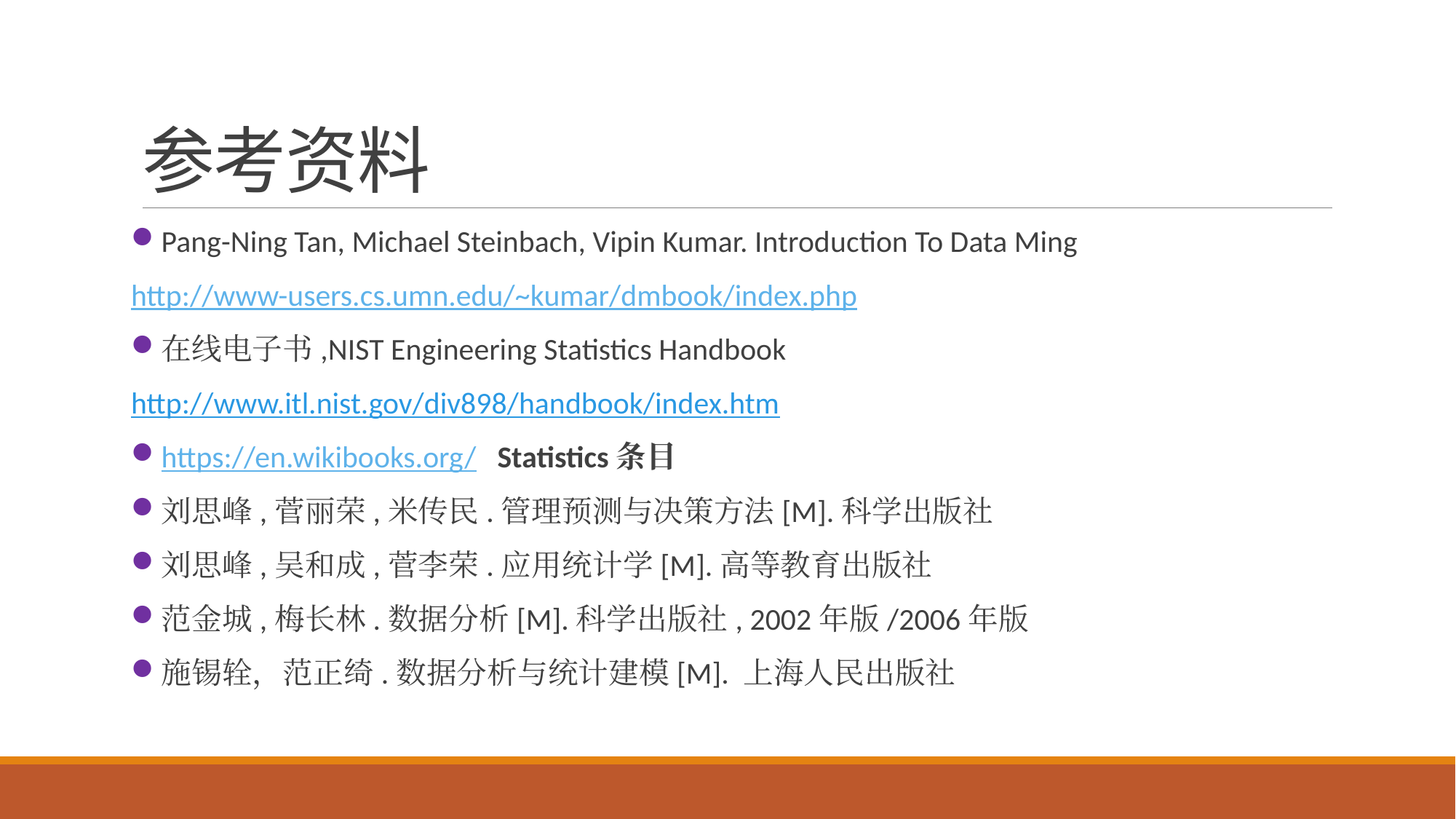

# 参考资料
Pang-Ning Tan, Michael Steinbach, Vipin Kumar. Introduction To Data Ming
http://www-users.cs.umn.edu/~kumar/dmbook/index.php
在线电子书,NIST Engineering Statistics Handbook
http://www.itl.nist.gov/div898/handbook/index.htm
https://en.wikibooks.org/   Statistics条目
刘思峰,菅丽荣,米传民.管理预测与决策方法[M].科学出版社
刘思峰,吴和成,菅李荣.应用统计学[M].高等教育出版社
范金城,梅长林.数据分析[M].科学出版社, 2002年版/2006年版
施锡辁，范正绮.数据分析与统计建模[M]. 上海人民出版社